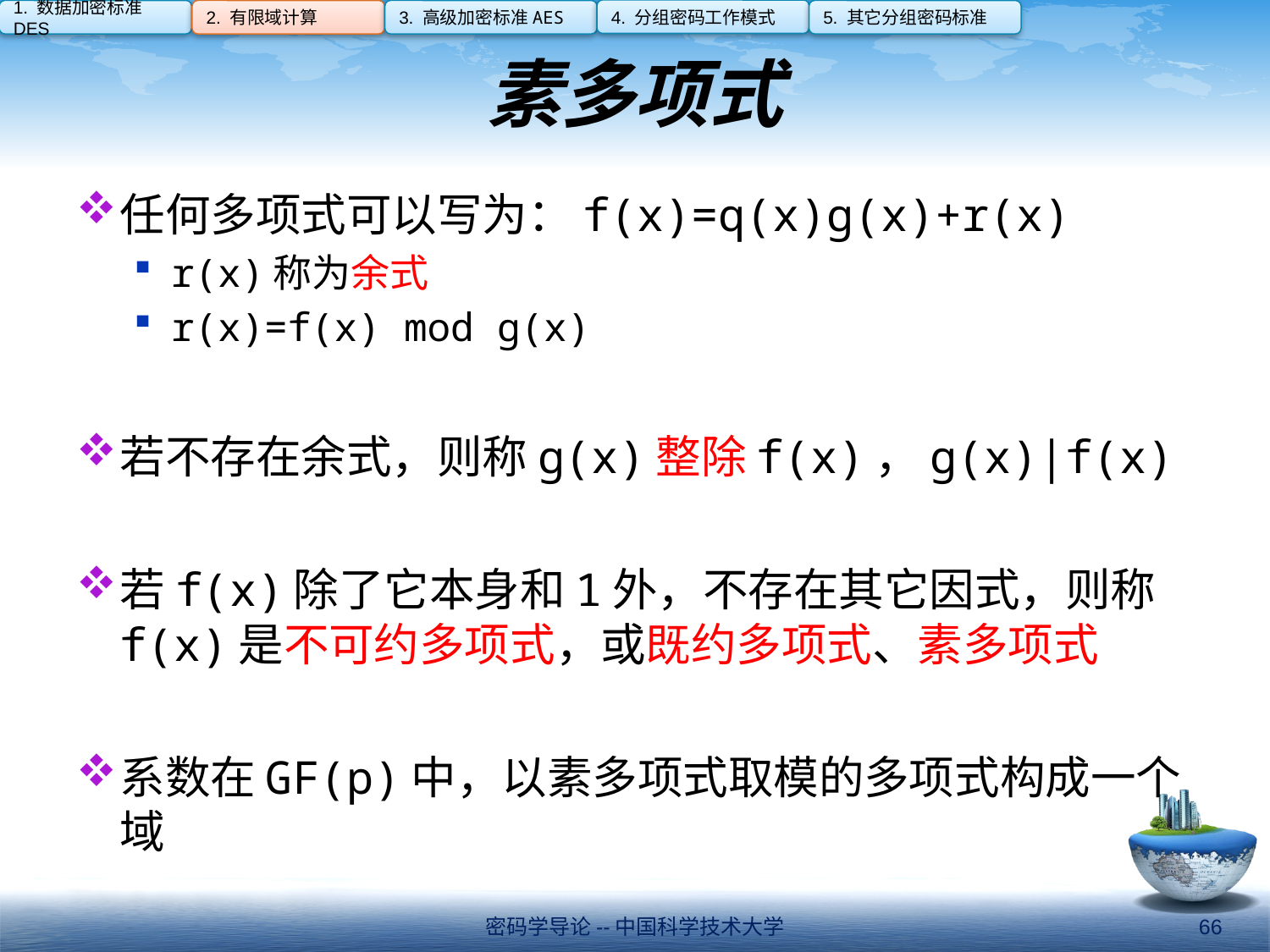

4. 分组密码工作模式
1. 数据加密标准DES
2. 有限域计算
3. 高级加密标准AES
5. 其它分组密码标准
# 素多项式
任何多项式可以写为：f(x)=q(x)g(x)+r(x)
r(x)称为余式
r(x)=f(x) mod g(x)

若不存在余式，则称g(x)整除f(x)，g(x)|f(x)

若f(x)除了它本身和1外，不存在其它因式，则称f(x)是不可约多项式，或既约多项式、素多项式

系数在GF(p)中，以素多项式取模的多项式构成一个域
密码学导论--中国科学技术大学
66